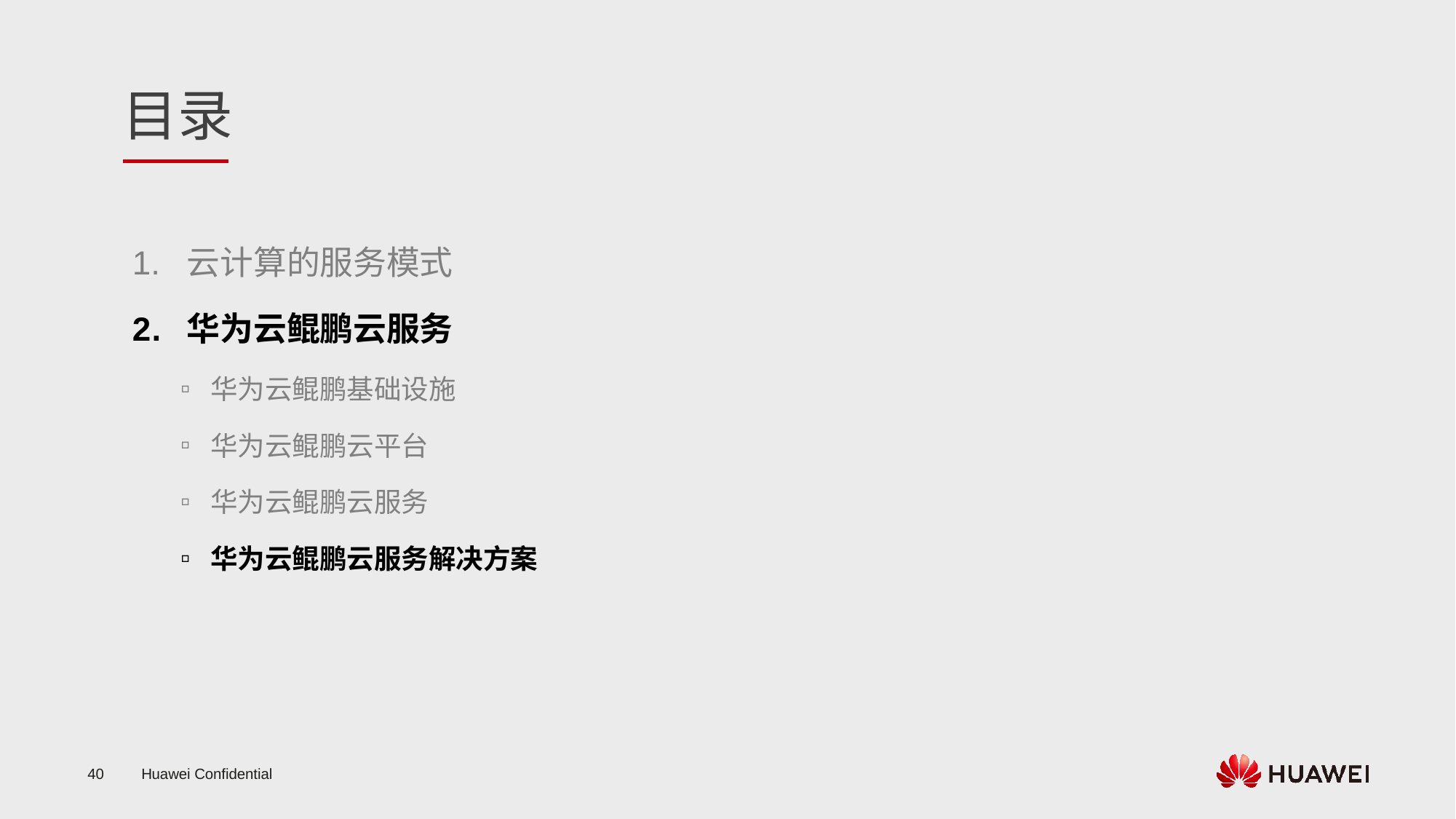

云计算的服务模式
华为云鲲鹏云服务
华为云鲲鹏基础设施
华为云鲲鹏云平台
华为云鲲鹏云服务
华为云鲲鹏云服务解决方案